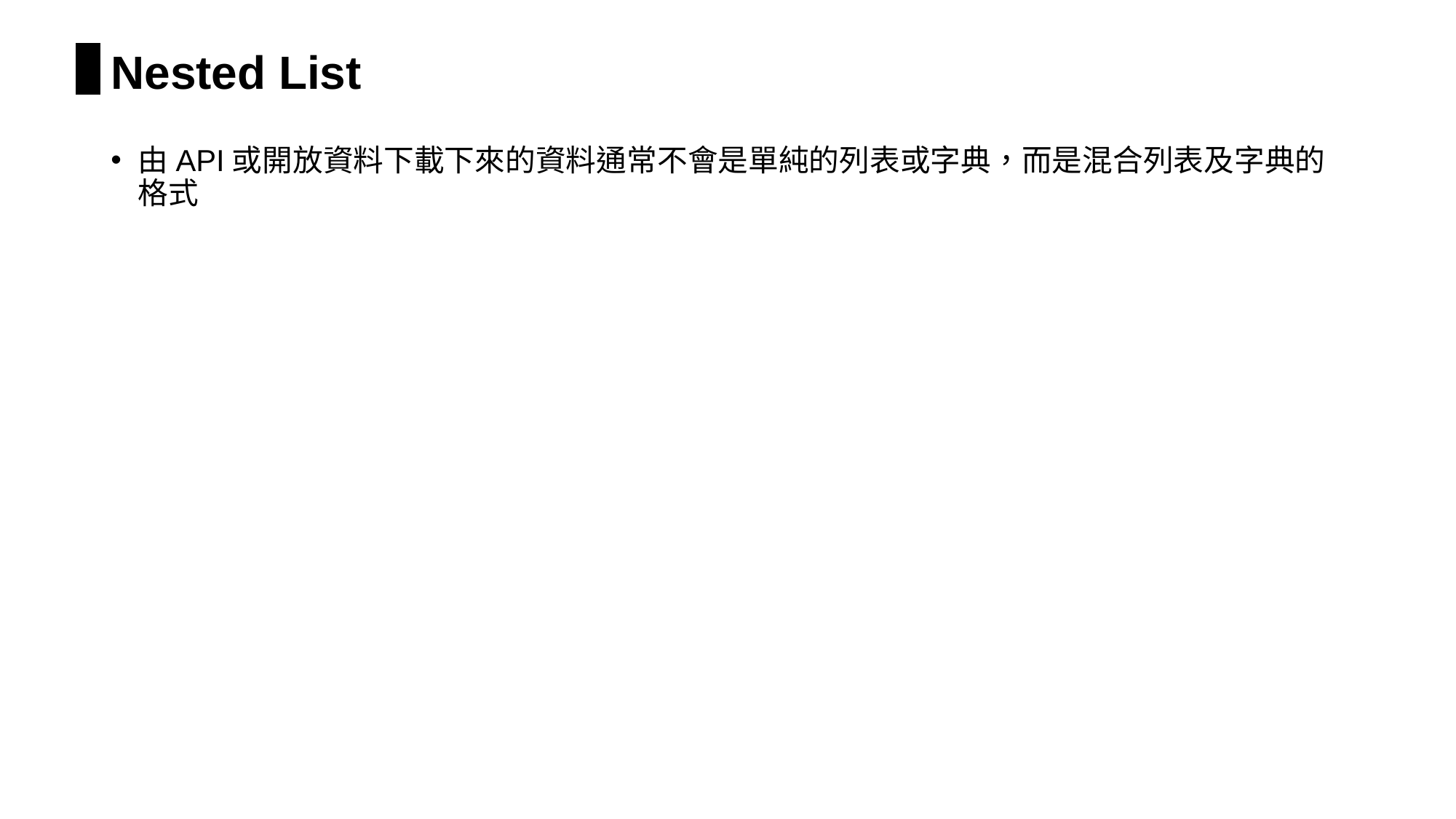

# Nested List
由API或開放資料下載下來的資料通常不會是單純的列表或字典，而是混合列表及字典的格式